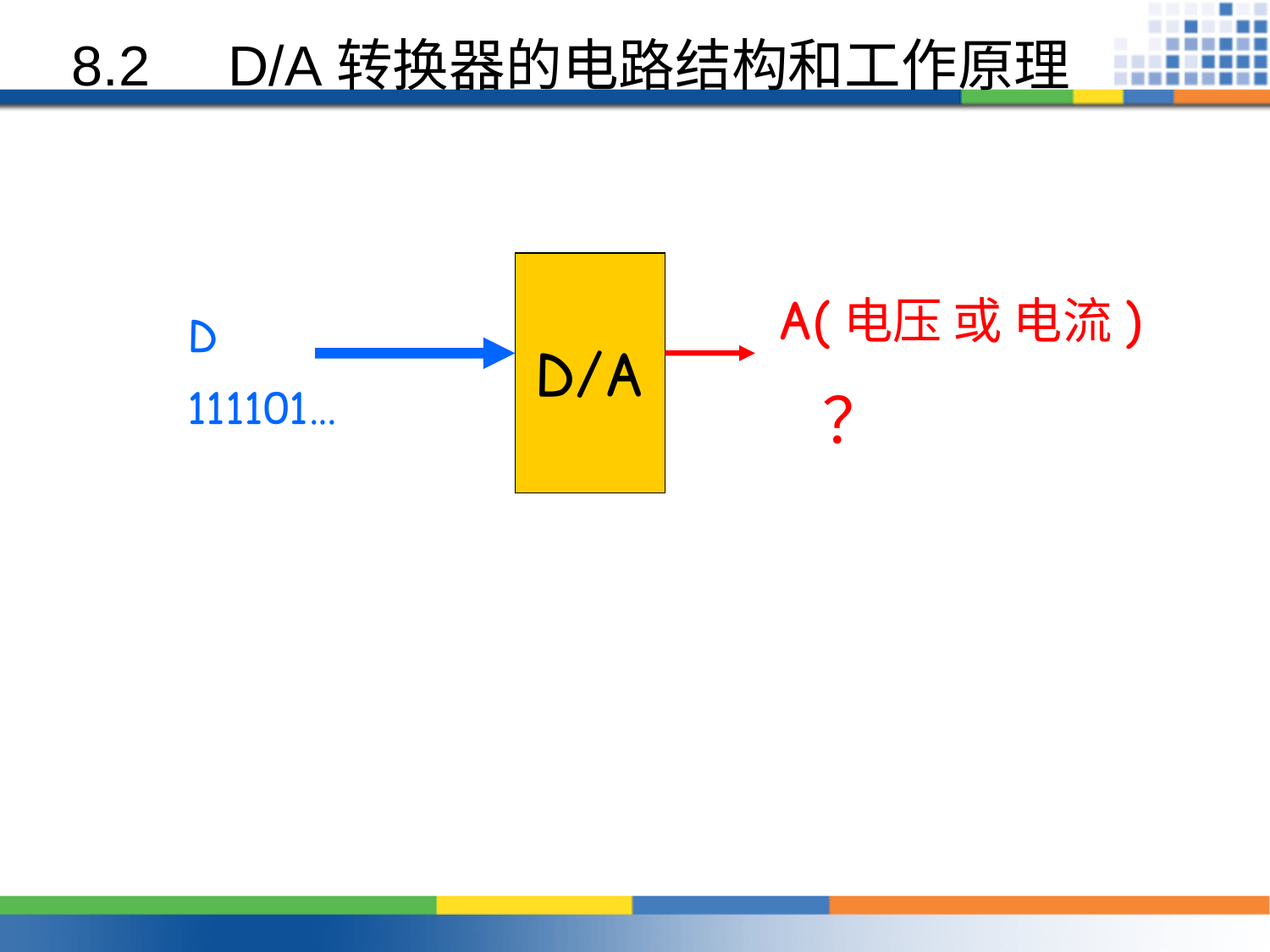

8.2     D/A转换器的电路结构和工作原理

D/A
A(电压 或 电流)
   ？
D
111101…